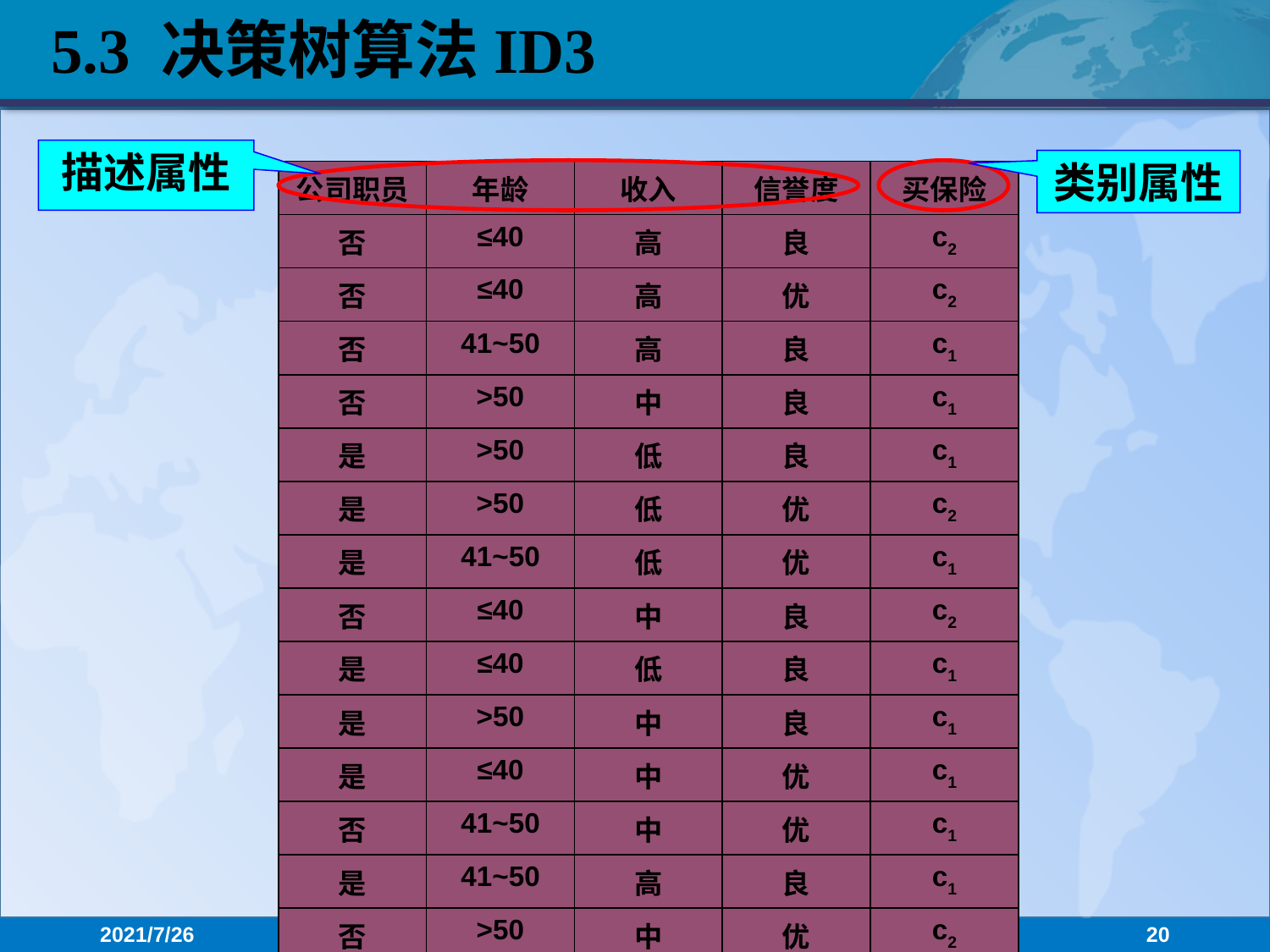

5.3 决策树算法ID3
描述属性
类别属性

| 公司职员 | 年龄 | 收入 | 信誉度 | 买保险 |
| --- | --- | --- | --- | --- |
| 否 | ≤40 | 高 | 良 | c2 |
| 否 | ≤40 | 高 | 优 | c2 |
| 否 | 41~50 | 高 | 良 | c1 |
| 否 | >50 | 中 | 良 | c1 |
| 是 | >50 | 低 | 良 | c1 |
| 是 | >50 | 低 | 优 | c2 |
| 是 | 41~50 | 低 | 优 | c1 |
| 否 | ≤40 | 中 | 良 | c2 |
| 是 | ≤40 | 低 | 良 | c1 |
| 是 | >50 | 中 | 良 | c1 |
| 是 | ≤40 | 中 | 优 | c1 |
| 否 | 41~50 | 中 | 优 | c1 |
| 是 | 41~50 | 高 | 良 | c1 |
| 否 | >50 | 中 | 优 | c2 |
2021/7/26
数据分类
20